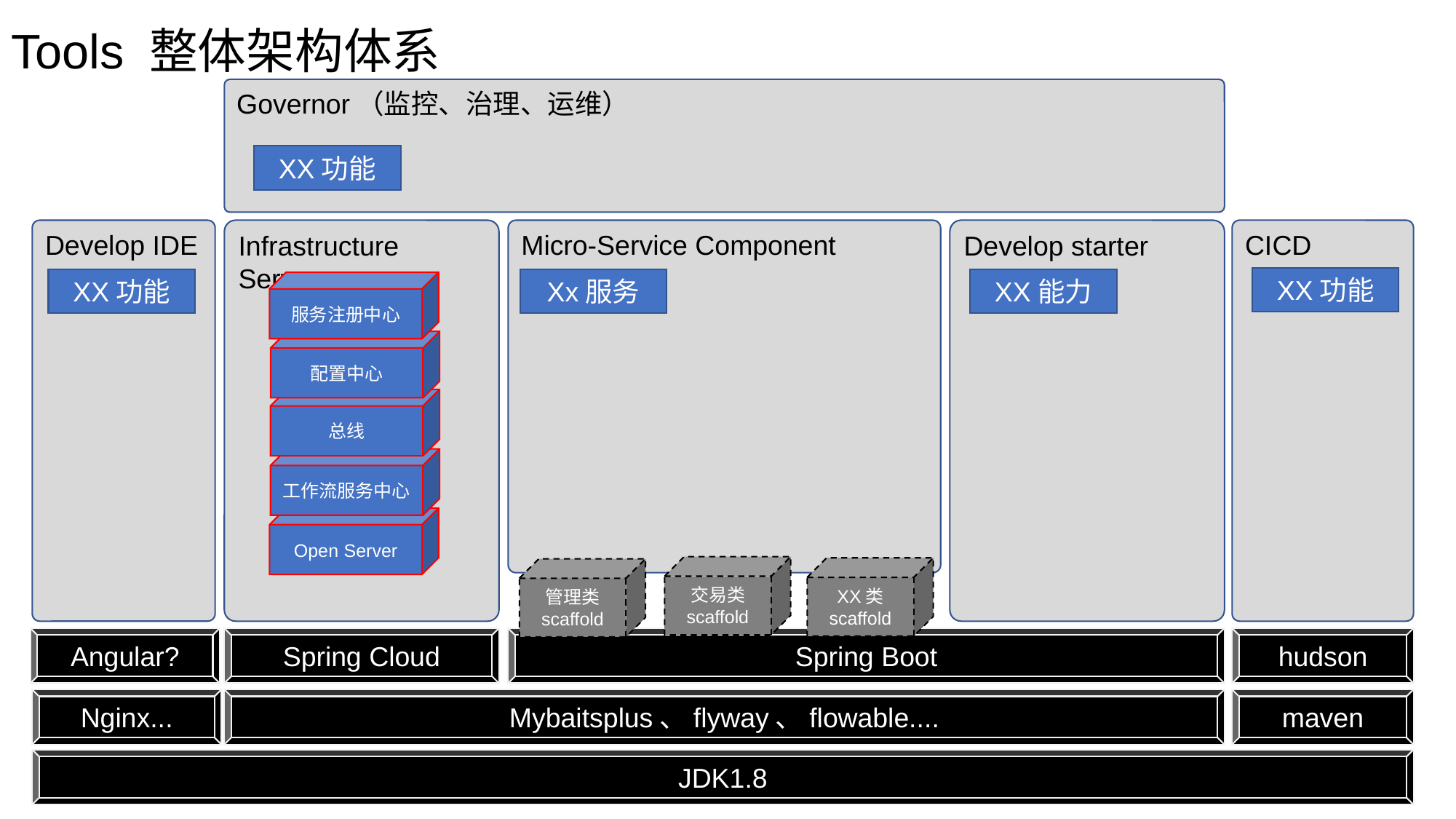

# Tools 整体架构体系
Governor（监控、治理、运维）
XX功能
Develop IDE
CICD
Infrastructure Server
Micro-Service Component
Develop starter
XX功能
XX功能
Xx服务
XX能力
服务注册中心
配置中心
总线
XX能力
工作流服务中心
Open Server
交易类
scaffold
XX类
scaffold
管理类
scaffold
Angular?
Spring Cloud
Spring Boot
hudson
Nginx...
Mybaitsplus、flyway、flowable....
maven
JDK1.8